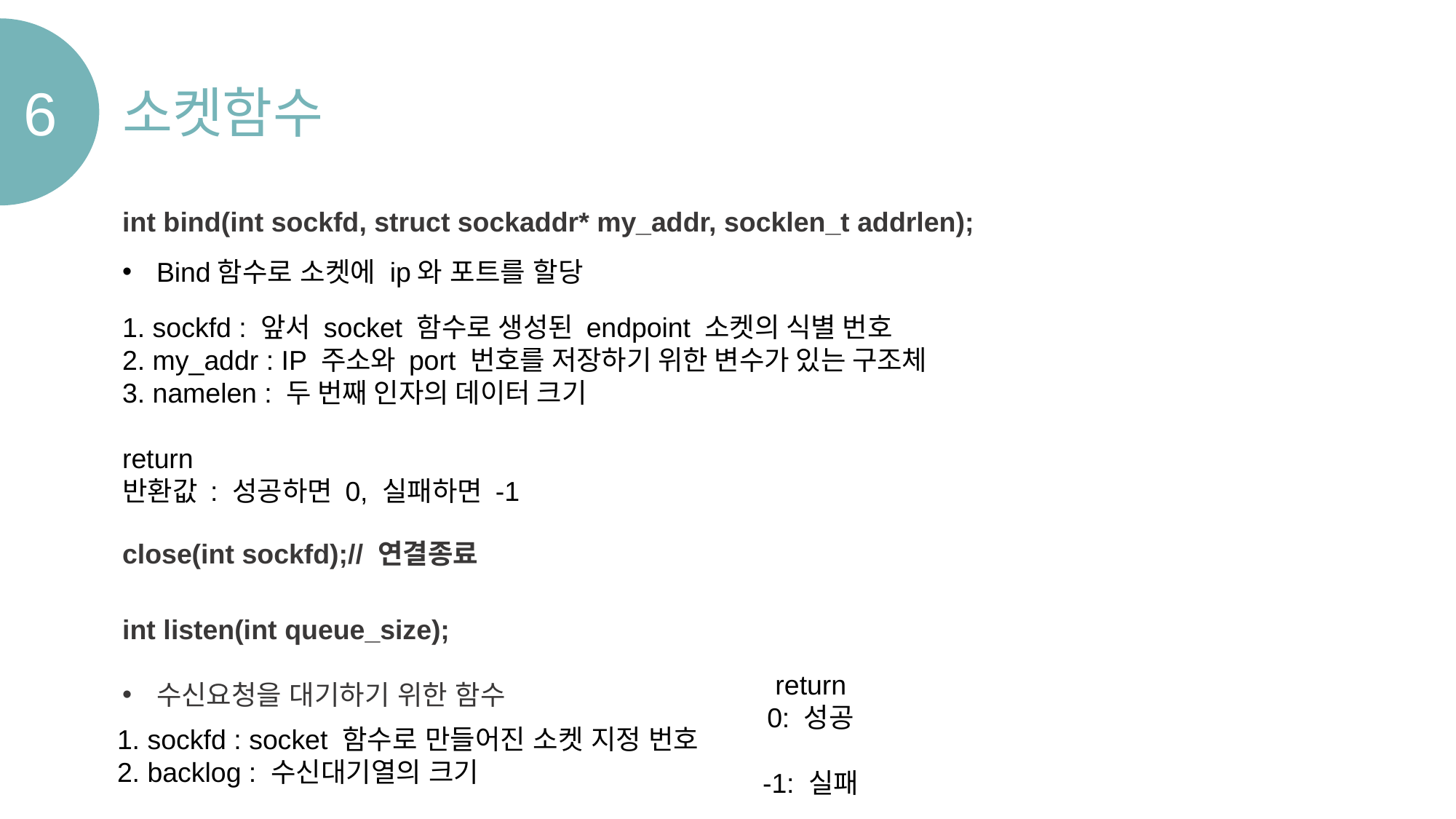

6
소켓함수
int bind(int sockfd, struct sockaddr* my_addr, socklen_t addrlen);
Bind함수로 소켓에 ip와 포트를 할당
1. sockfd : 앞서 socket 함수로 생성된 endpoint 소켓의 식별 번호
2. my_addr : IP 주소와 port 번호를 저장하기 위한 변수가 있는 구조체
3. namelen : 두 번째 인자의 데이터 크기

return
반환값 : 성공하면 0, 실패하면 -1
close(int sockfd);// 연결종료
int listen(int queue_size);

수신요청을 대기하기 위한 함수
return
0: 성공

-1: 실패
1. sockfd : socket 함수로 만들어진 소켓 지정 번호
2. backlog : 수신대기열의 크기